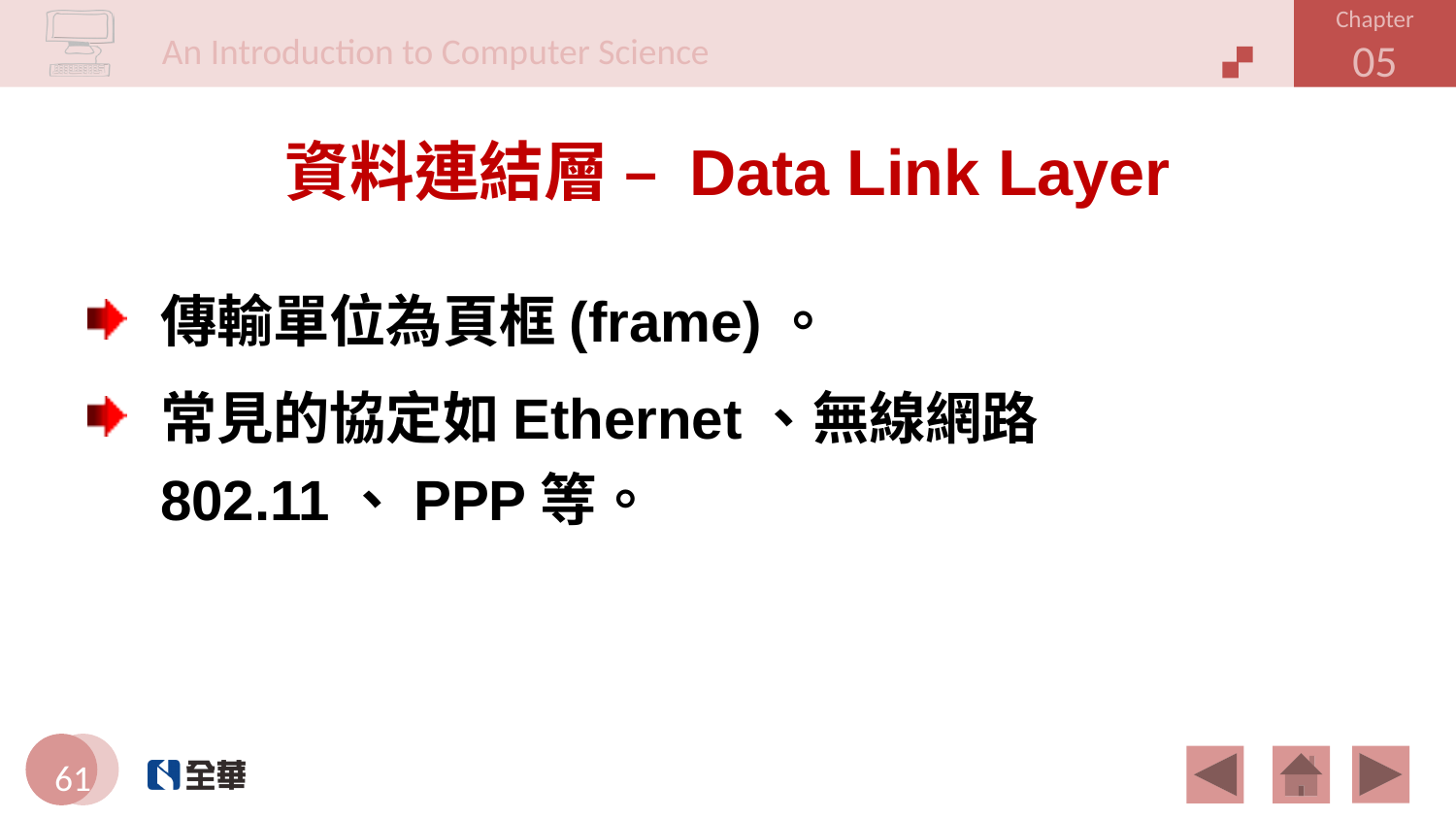

# 資料連結層 – Data Link Layer
傳輸單位為頁框(frame)。
常見的協定如Ethernet、無線網路802.11、PPP等。